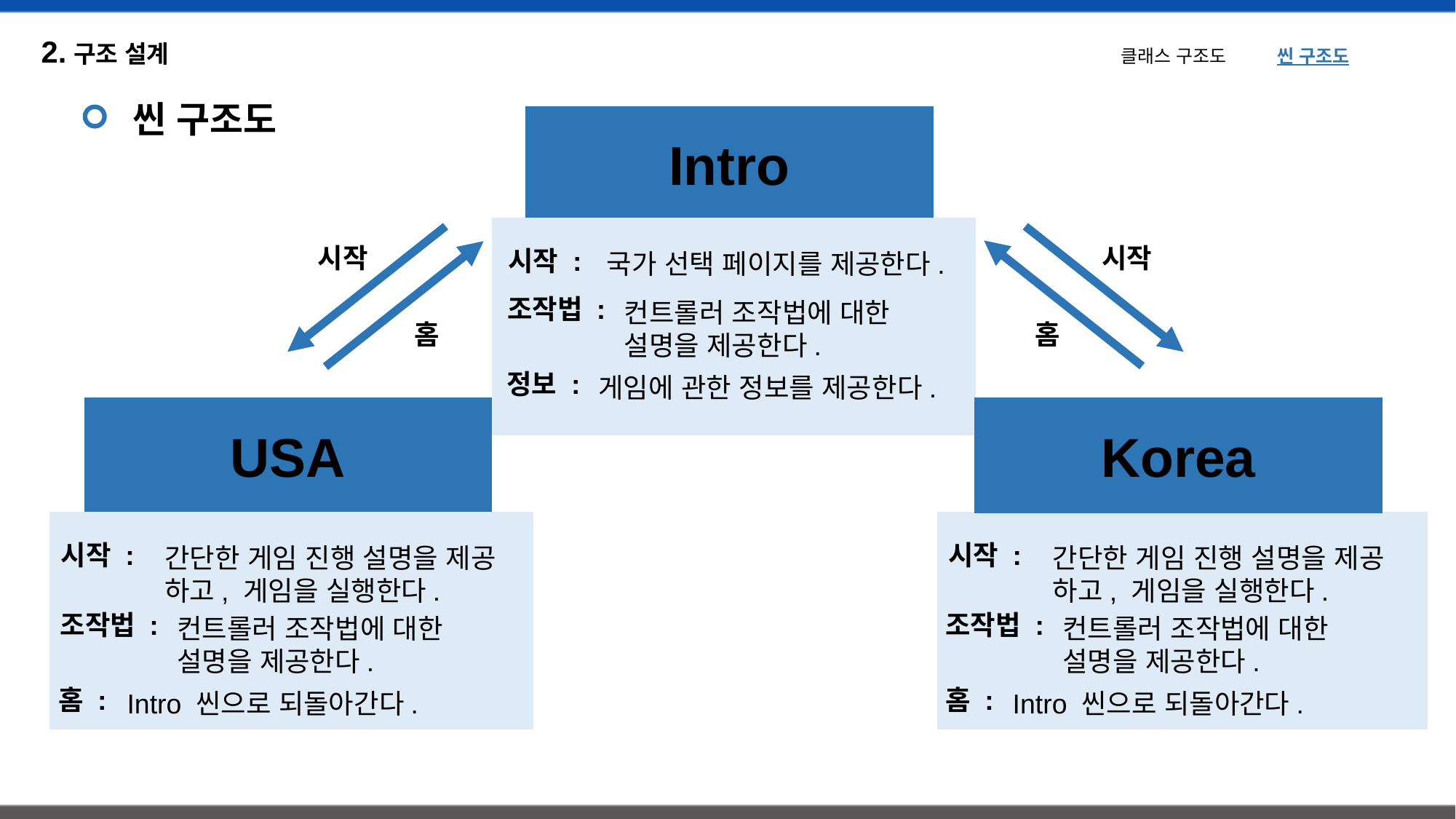

2.구조 설계
클래스 구조도          씬 구조도
씬 구조도

Intro

시작
시작
시작 :
국가 선택 페이지를 제공한다.
조작법 :
컨트롤러 조작법에 대한
설명을 제공한다.
홈
홈
정보 :
게임에 관한 정보를 제공한다.
USA
Korea

시작 :
시작 :
간단한 게임 진행 설명을 제공
하고, 게임을 실행한다.
간단한 게임 진행 설명을 제공
하고, 게임을 실행한다.
조작법 :
조작법 :
컨트롤러 조작법에 대한
설명을 제공한다.
컨트롤러 조작법에 대한
설명을 제공한다.
홈 :
홈 :
Intro 씬으로 되돌아간다.
Intro 씬으로 되돌아간다.